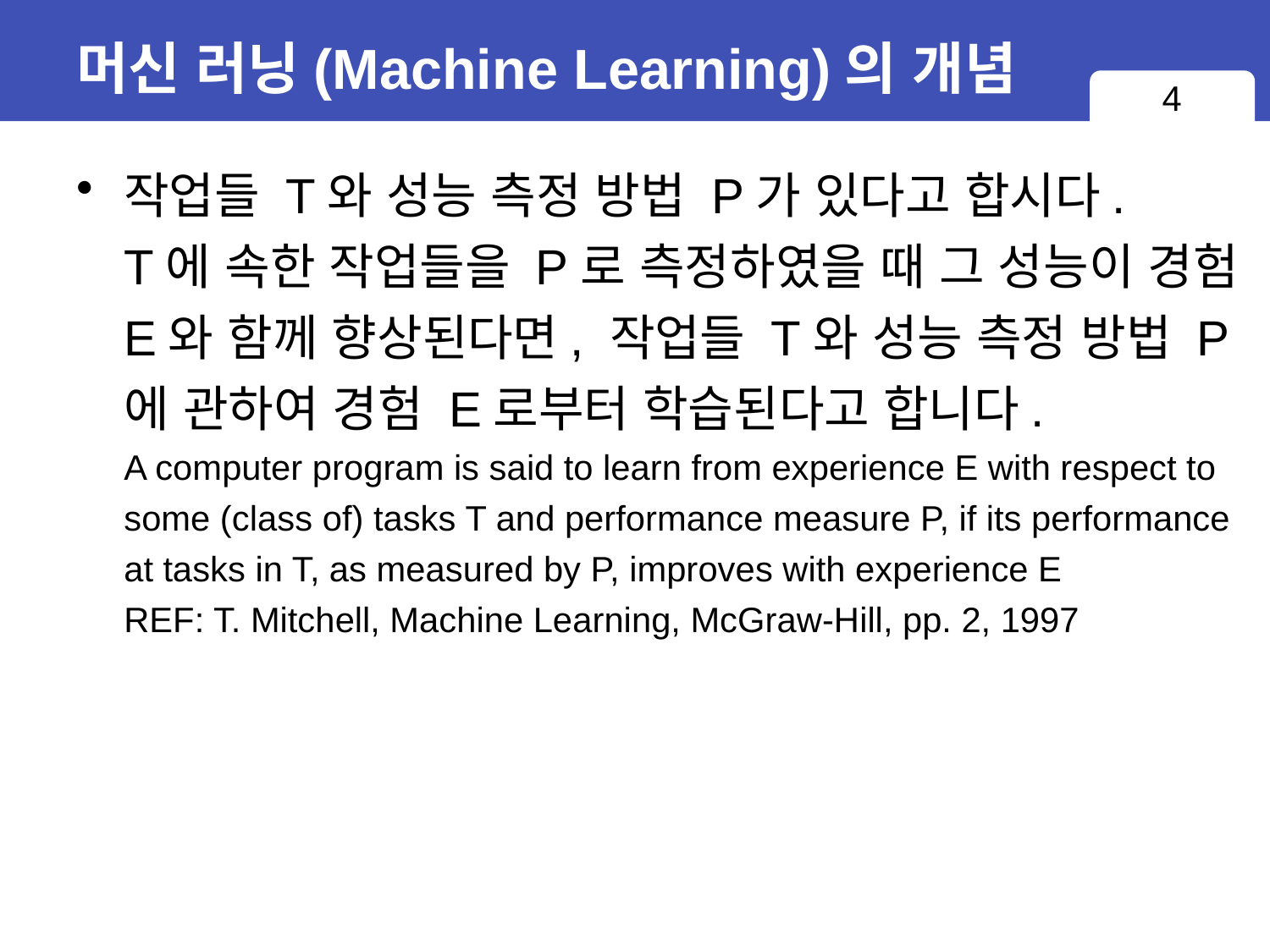

# 머신 러닝(Machine Learning)의 개념
4
작업들 T와 성능 측정 방법 P가 있다고 합시다.
T에 속한 작업들을 P로 측정하였을 때 그 성능이 경험 E와 함께 향상된다면, 작업들 T와 성능 측정 방법 P에 관하여 경험 E로부터 학습된다고 합니다.
A computer program is said to learn from experience E with respect to some (class of) tasks T and performance measure P, if its performance at tasks in T, as measured by P, improves with experience E
REF: T. Mitchell, Machine Learning, McGraw-Hill, pp. 2, 1997